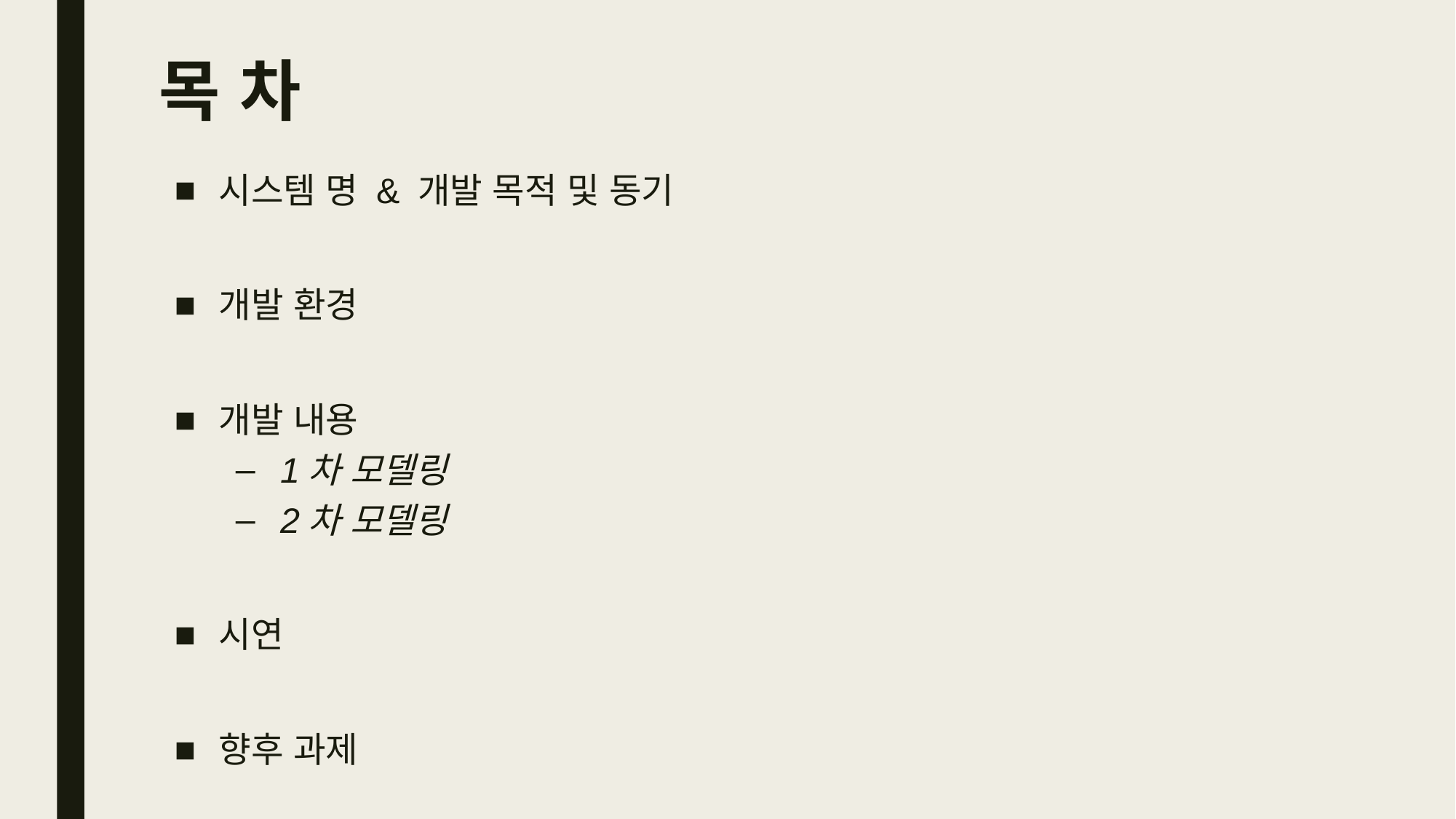

# 목 차
시스템 명 & 개발 목적 및 동기

개발 환경

개발 내용
1차 모델링
2차 모델링

시연

향후 과제